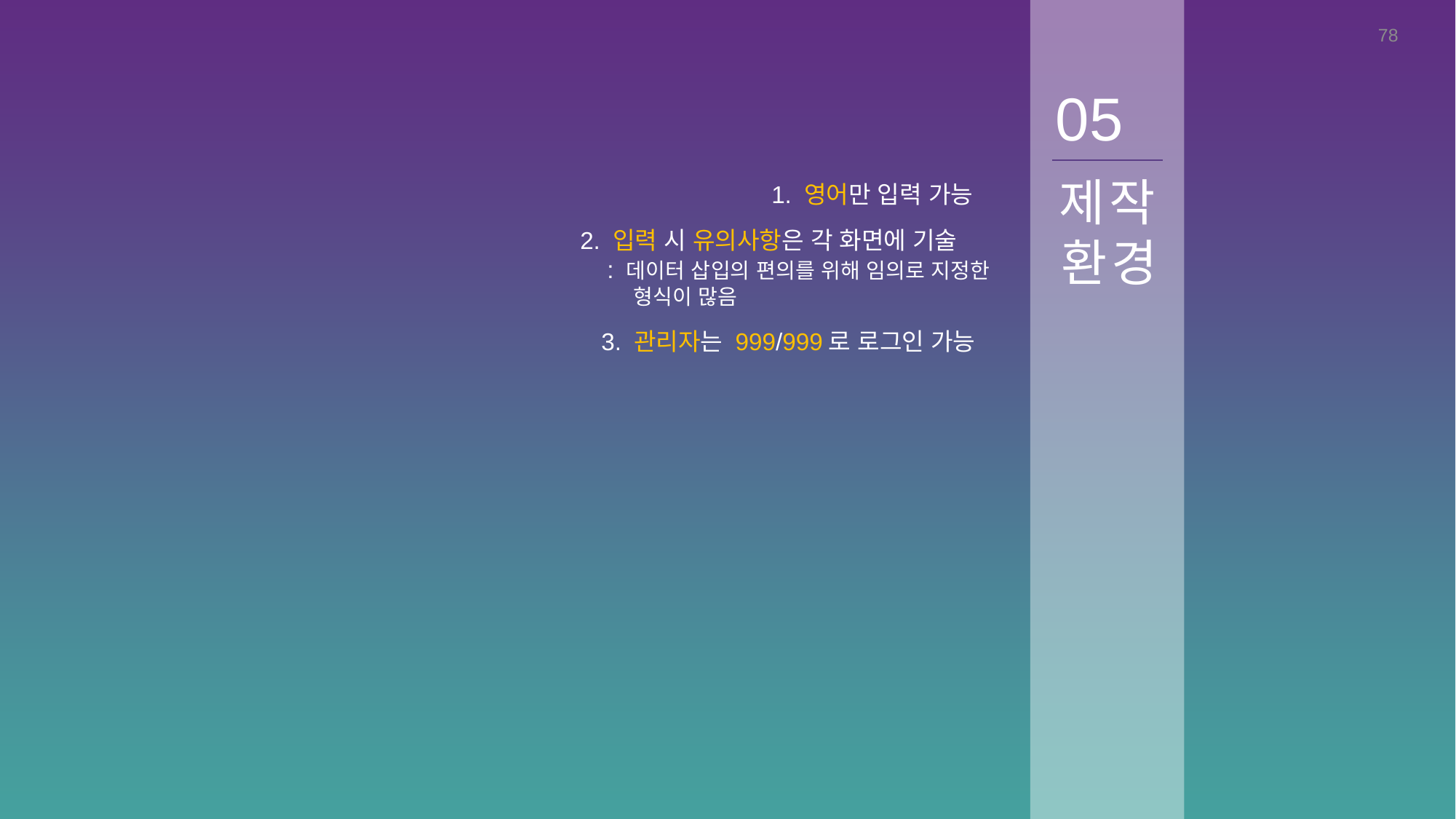

78
05
제작환경
1. 영어만 입력 가능
2. 입력 시 유의사항은 각 화면에 기술
    : 데이터 삽입의 편의를 위해 임의로 지정한
        형식이 많음
3. 관리자는 999/999로 로그인 가능